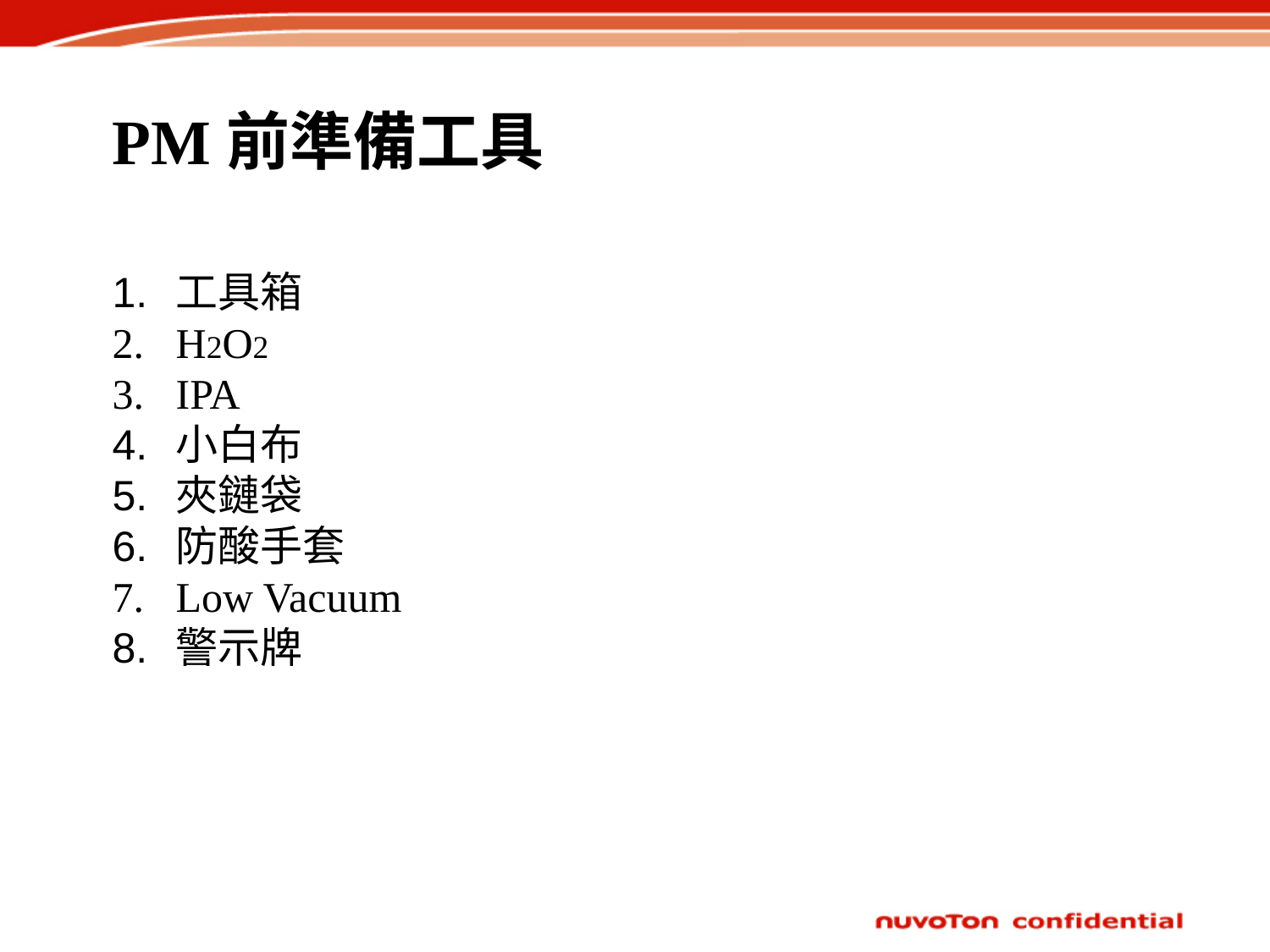

PM前準備工具

工具箱
H2O2
IPA
小白布
夾鏈袋
防酸手套
Low Vacuum
警示牌